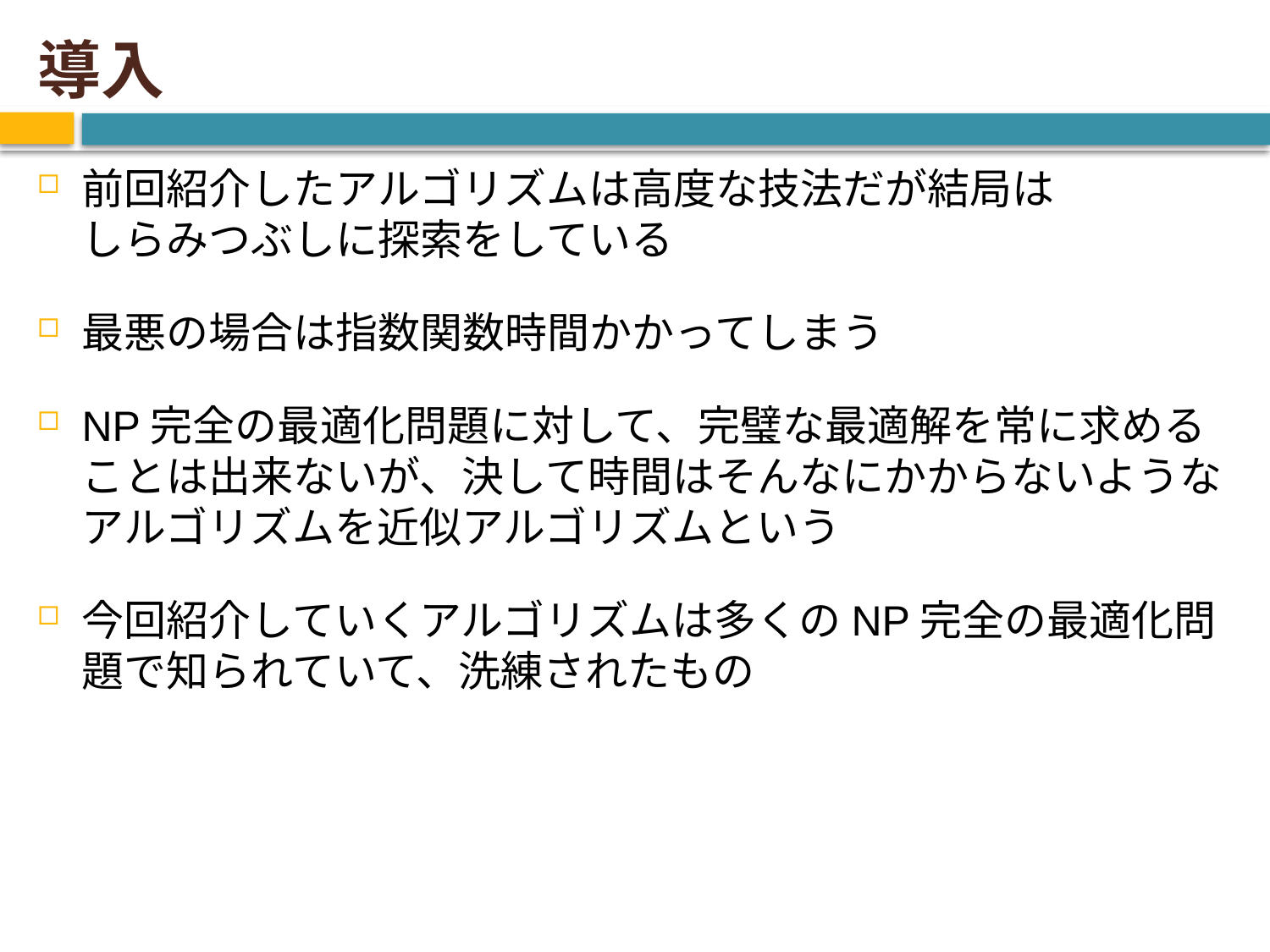

# 導入
前回紹介したアルゴリズムは高度な技法だが結局は
しらみつぶしに探索をしている
最悪の場合は指数関数時間かかってしまう
NP完全の最適化問題に対して、完璧な最適解を常に求めることは出来ないが、決して時間はそんなにかからないようなアルゴリズムを近似アルゴリズムという
今回紹介していくアルゴリズムは多くのNP完全の最適化問題で知られていて、洗練されたもの